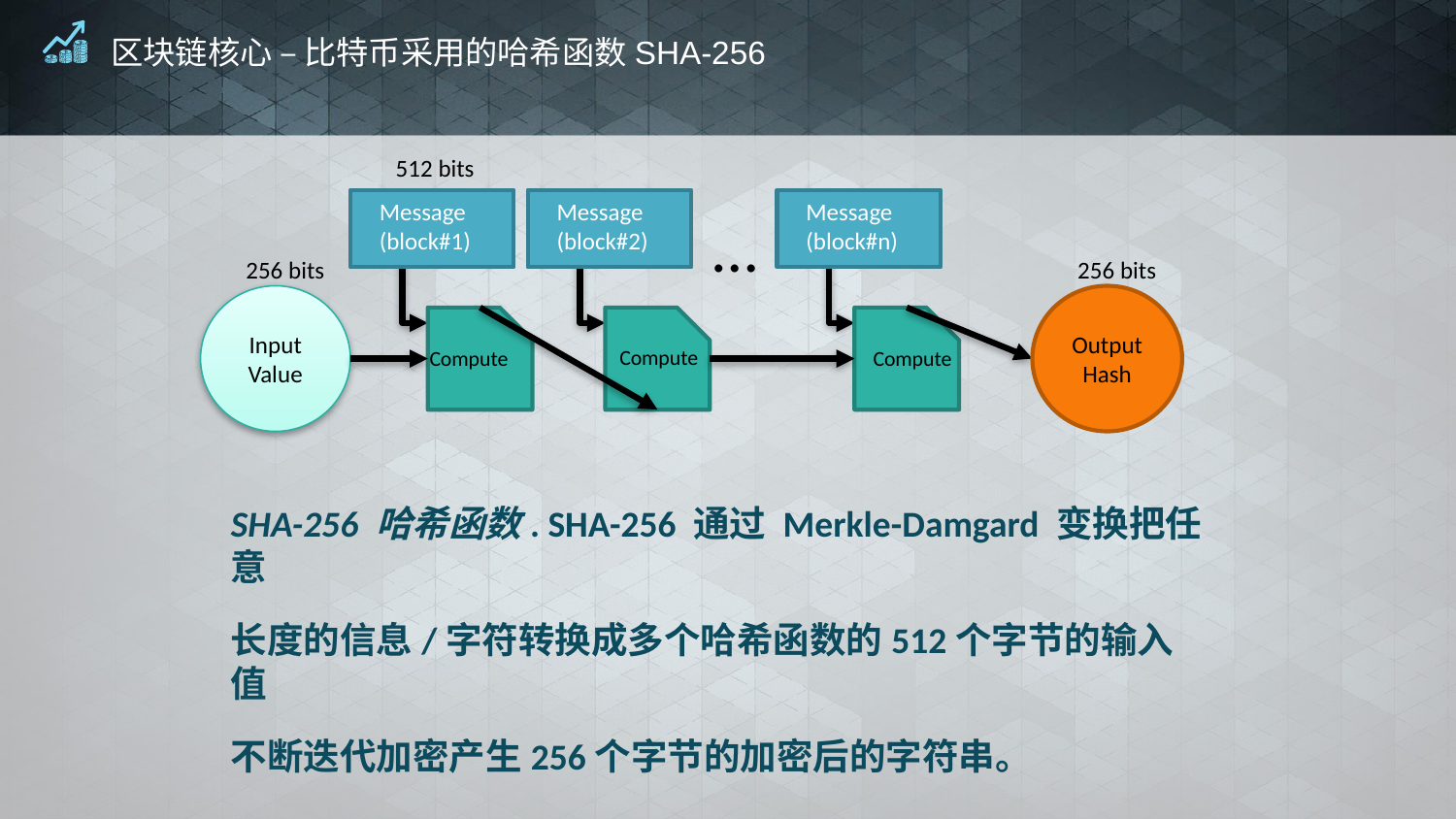

# 区块链核心 – 比特币采用的哈希函数SHA-256

512 bits
Message
(block#1)
Message
(block#2)
Message
(block#n)

…
256 bits
256 bits
Input Value
Output Hash

Compute
Compute
Compute
SHA-256 哈希函数. SHA-256 通过 Merkle-Damgard 变换把任意

长度的信息/字符转换成多个哈希函数的512个字节的输入值

不断迭代加密产生256个字节的加密后的字符串。